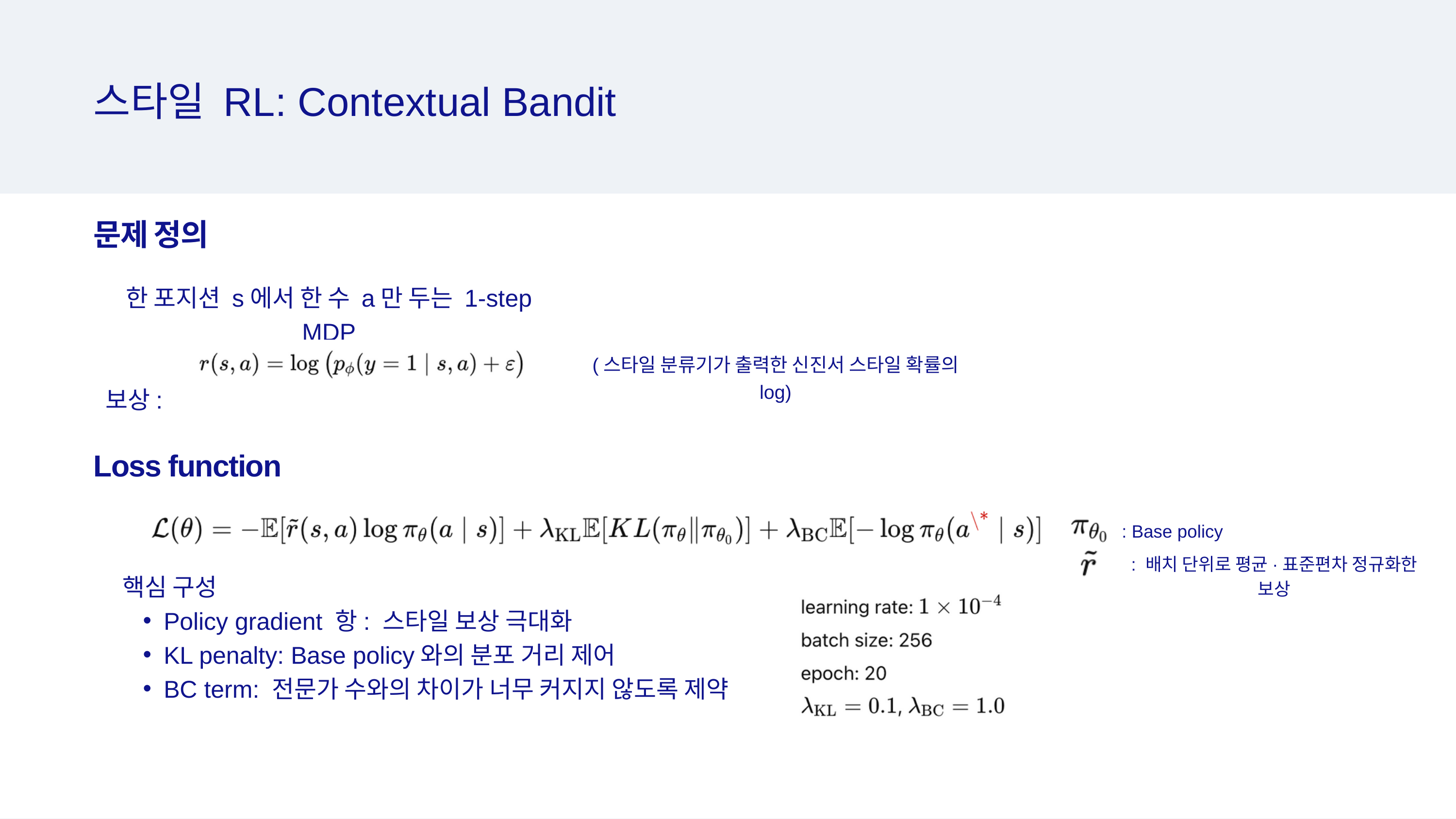

스타일 RL: Contextual Bandit

문제 정의
한 포지션 s에서 한 수 a만 두는 1-step MDP

보상:

(스타일 분류기가 출력한 신진서 스타일 확률의 log)
Loss function

: Base policy

: 배치 단위로 평균·표준편차 정규화한 보상
핵심 구성
Policy gradient 항: 스타일 보상 극대화
KL penalty: Base policy와의 분포 거리 제어
BC term: 전문가 수와의 차이가 너무 커지지 않도록 제약